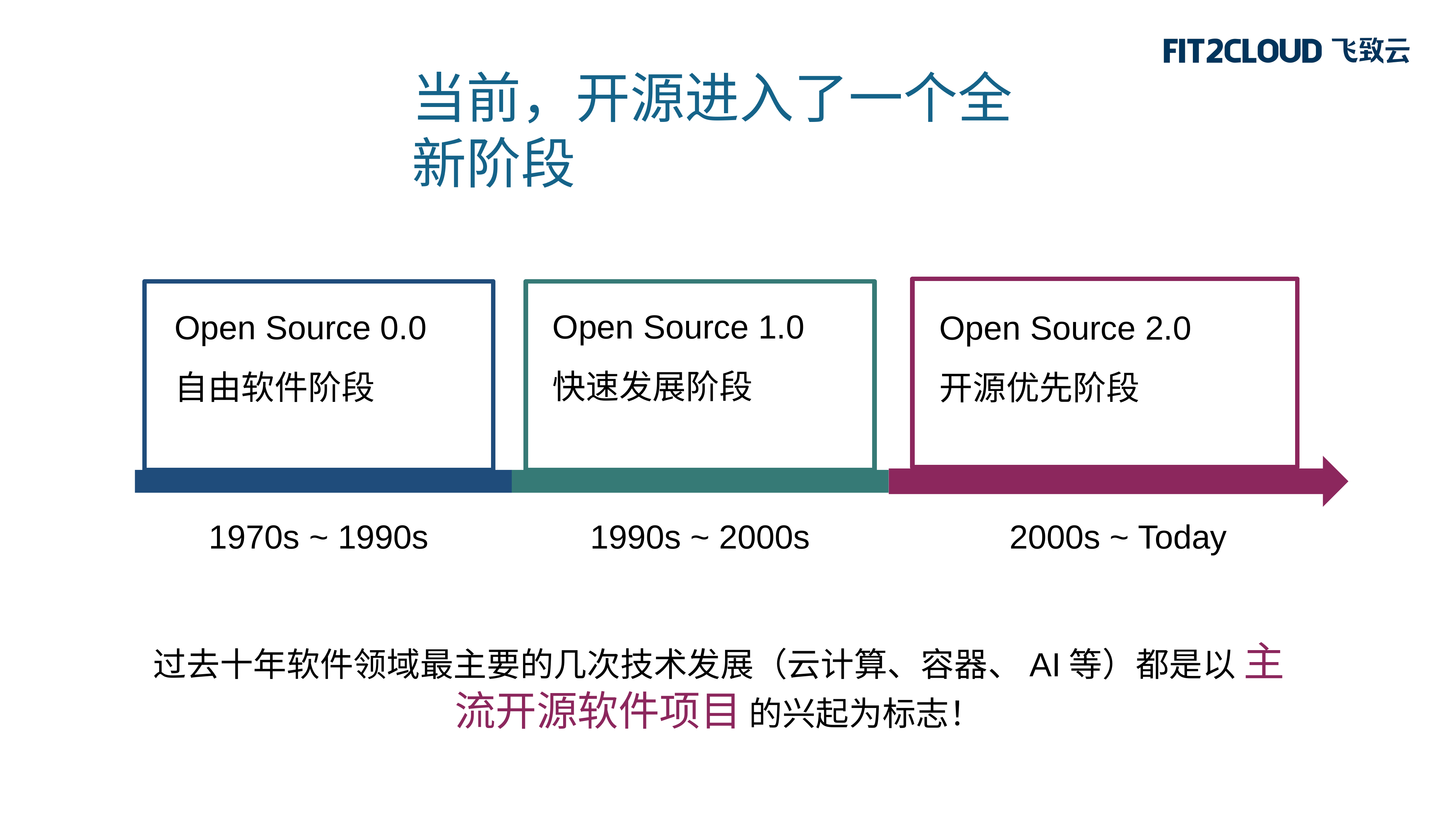

当前，开源进入了一个全新阶段

Open Source 1.0
快速发展阶段
Open Source 0.0
自由软件阶段
Open Source 2.0
开源优先阶段

1970s ~ 1990s
1990s ~ 2000s
2000s ~ Today
过去十年软件领域最主要的几次技术发展（云计算、容器、AI等）都是以 主流开源软件项目 的兴起为标志！